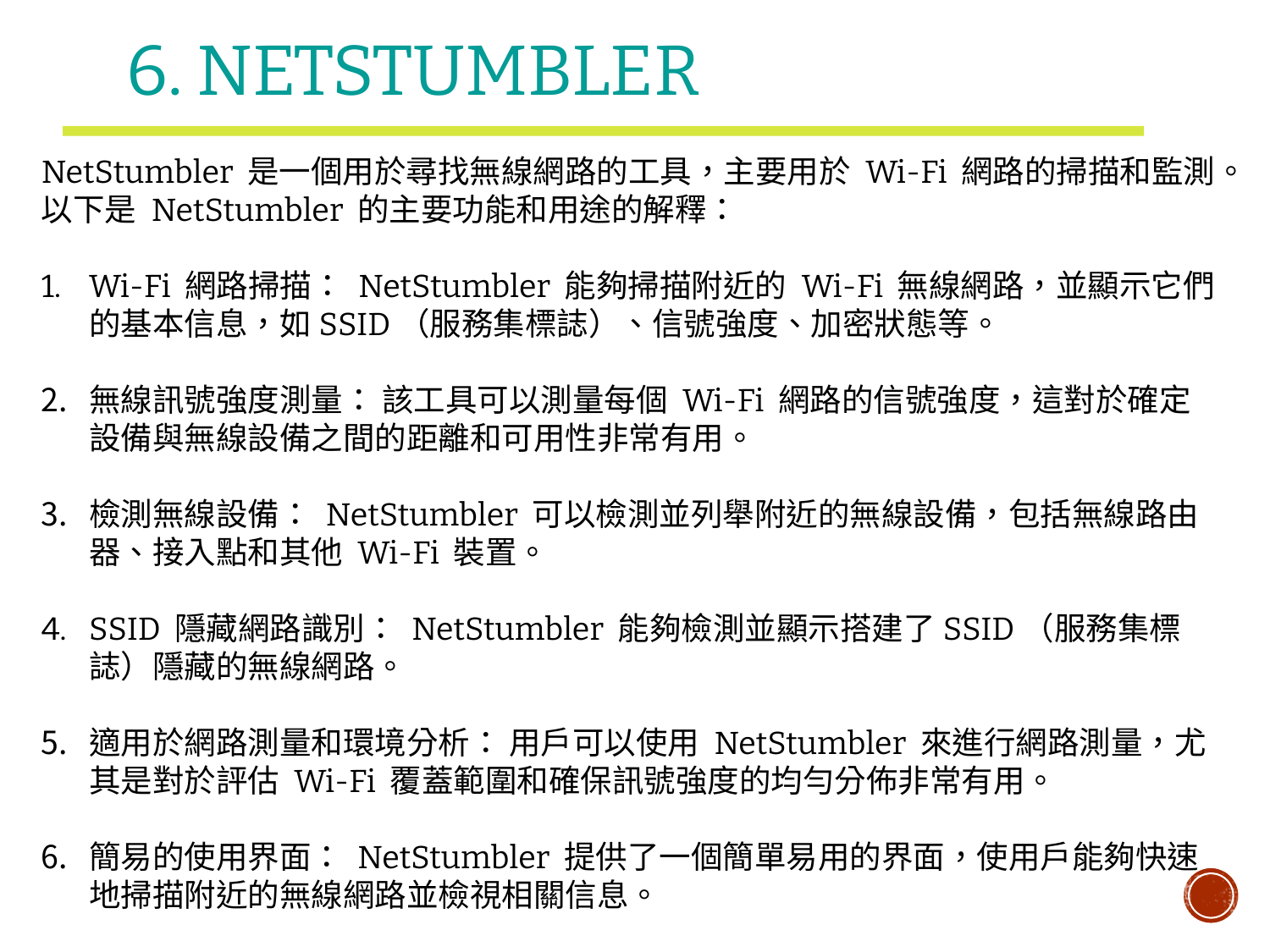

# 6. NetStumbler
NetStumbler 是一個用於尋找無線網路的工具，主要用於 Wi-Fi 網路的掃描和監測。以下是 NetStumbler 的主要功能和用途的解釋：

Wi-Fi 網路掃描： NetStumbler 能夠掃描附近的 Wi-Fi 無線網路，並顯示它們的基本信息，如SSID（服務集標誌）、信號強度、加密狀態等。

無線訊號強度測量： 該工具可以測量每個 Wi-Fi 網路的信號強度，這對於確定設備與無線設備之間的距離和可用性非常有用。

檢測無線設備： NetStumbler 可以檢測並列舉附近的無線設備，包括無線路由器、接入點和其他 Wi-Fi 裝置。

SSID 隱藏網路識別： NetStumbler 能夠檢測並顯示搭建了SSID（服務集標誌）隱藏的無線網路。

適用於網路測量和環境分析： 用戶可以使用 NetStumbler 來進行網路測量，尤其是對於評估 Wi-Fi 覆蓋範圍和確保訊號強度的均勻分佈非常有用。

簡易的使用界面： NetStumbler 提供了一個簡單易用的界面，使用戶能夠快速地掃描附近的無線網路並檢視相關信息。